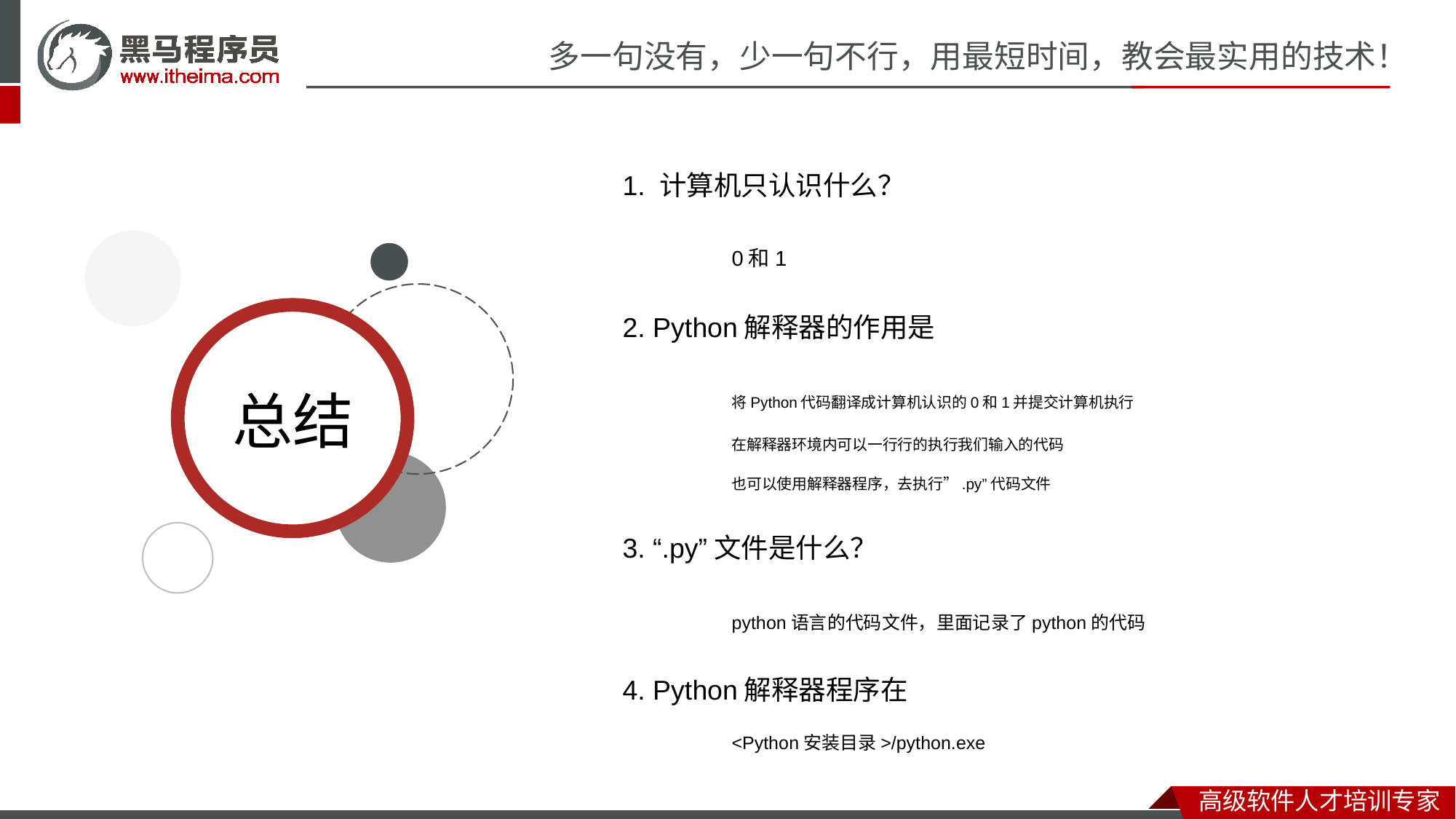

1. 计算机只认识什么？
	0和1
2. Python解释器的作用是
	将Python代码翻译成计算机认识的0和1并提交计算机执行
	在解释器环境内可以一行行的执行我们输入的代码
	也可以使用解释器程序，去执行”.py”代码文件
3. “.py”文件是什么？
	python语言的代码文件，里面记录了python的代码
4. Python解释器程序在
	<Python安装目录>/python.exe